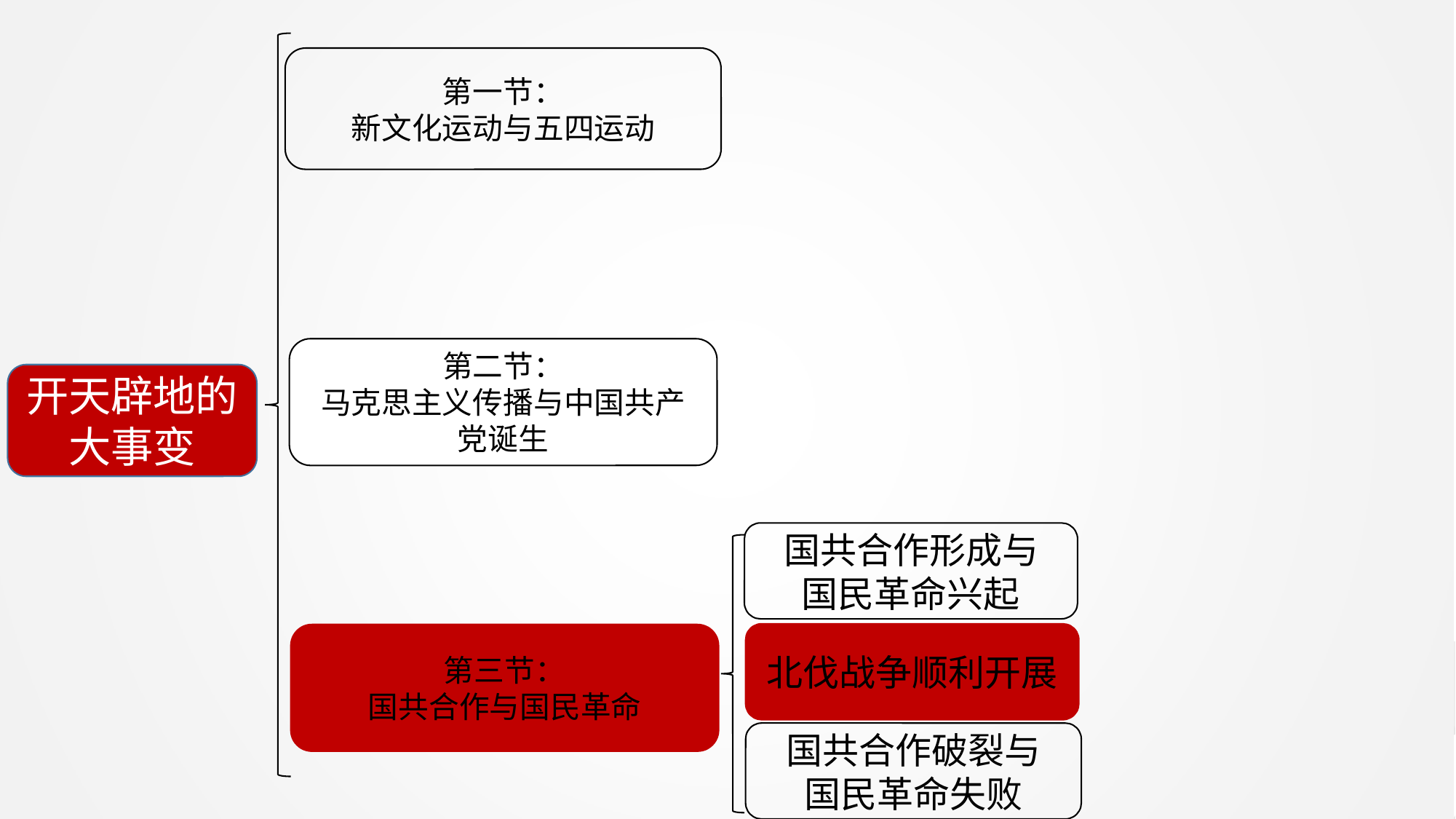

第一节：
新文化运动与五四运动
第二节：
马克思主义传播与中国共产党诞生
开天辟地的大事变
国共合作形成与
国民革命兴起

北伐战争顺利开展
第三节：
国共合作与国民革命
国共合作破裂与
国民革命失败